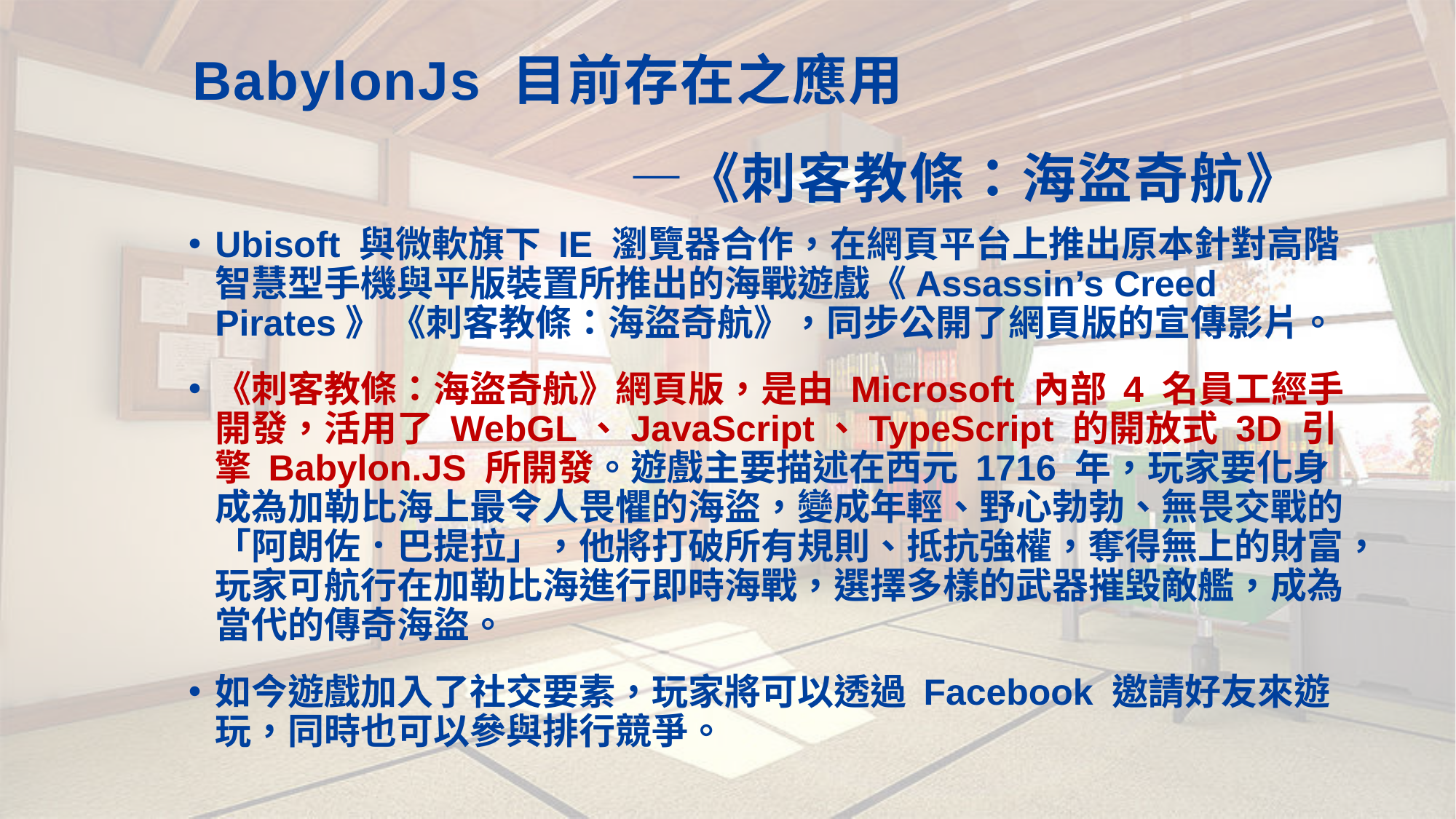

# BabylonJs 目前存在之應用 —《刺客教條：海盜奇航》
Ubisoft 與微軟旗下 IE 瀏覽器合作，在網頁平台上推出原本針對高階智慧型手機與平版裝置所推出的海戰遊戲《Assassin’s Creed Pirates》 《刺客教條：海盜奇航》，同步公開了網頁版的宣傳影片。
《刺客教條：海盜奇航》網頁版，是由 Microsoft 內部 4 名員工經手開發，活用了 WebGL、JavaScript、TypeScript 的開放式 3D 引擎 Babylon.JS 所開發。遊戲主要描述在西元 1716 年，玩家要化身成為加勒比海上最令人畏懼的海盜，變成年輕、野心勃勃、無畏交戰的「阿朗佐．巴提拉」，他將打破所有規則、抵抗強權，奪得無上的財富，玩家可航行在加勒比海進行即時海戰，選擇多樣的武器摧毀敵艦，成為當代的傳奇海盜。
如今遊戲加入了社交要素，玩家將可以透過 Facebook 邀請好友來遊玩，同時也可以參與排行競爭。